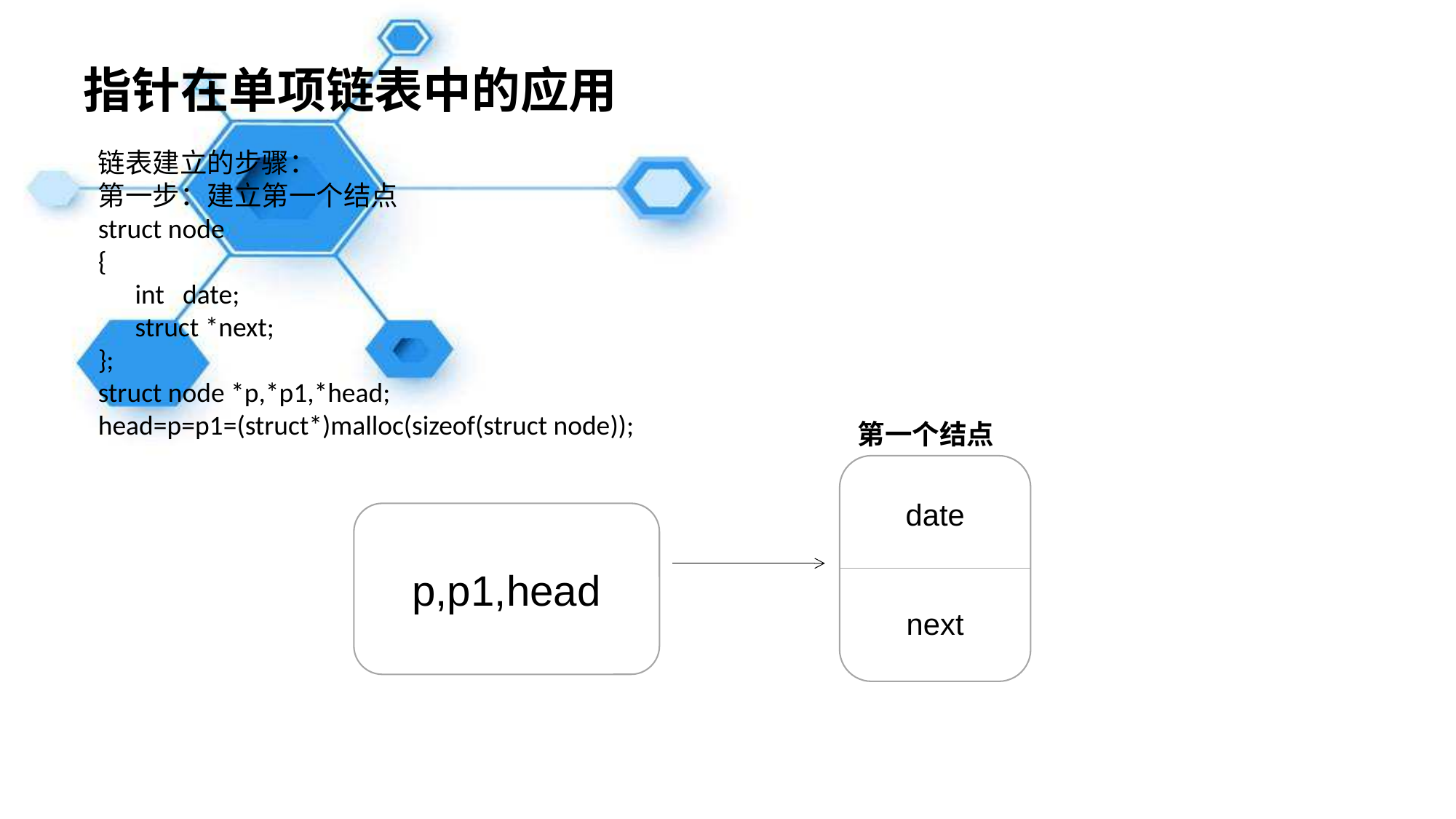

指针在单项链表中的应用
链表建立的步骤：
第一步：建立第一个结点
struct node
{
      int   date;
      struct *next;
};
struct node *p,*p1,*head;
head=p=p1=(struct*)malloc(sizeof(struct node));
第一个结点
date

next
p,p1,head